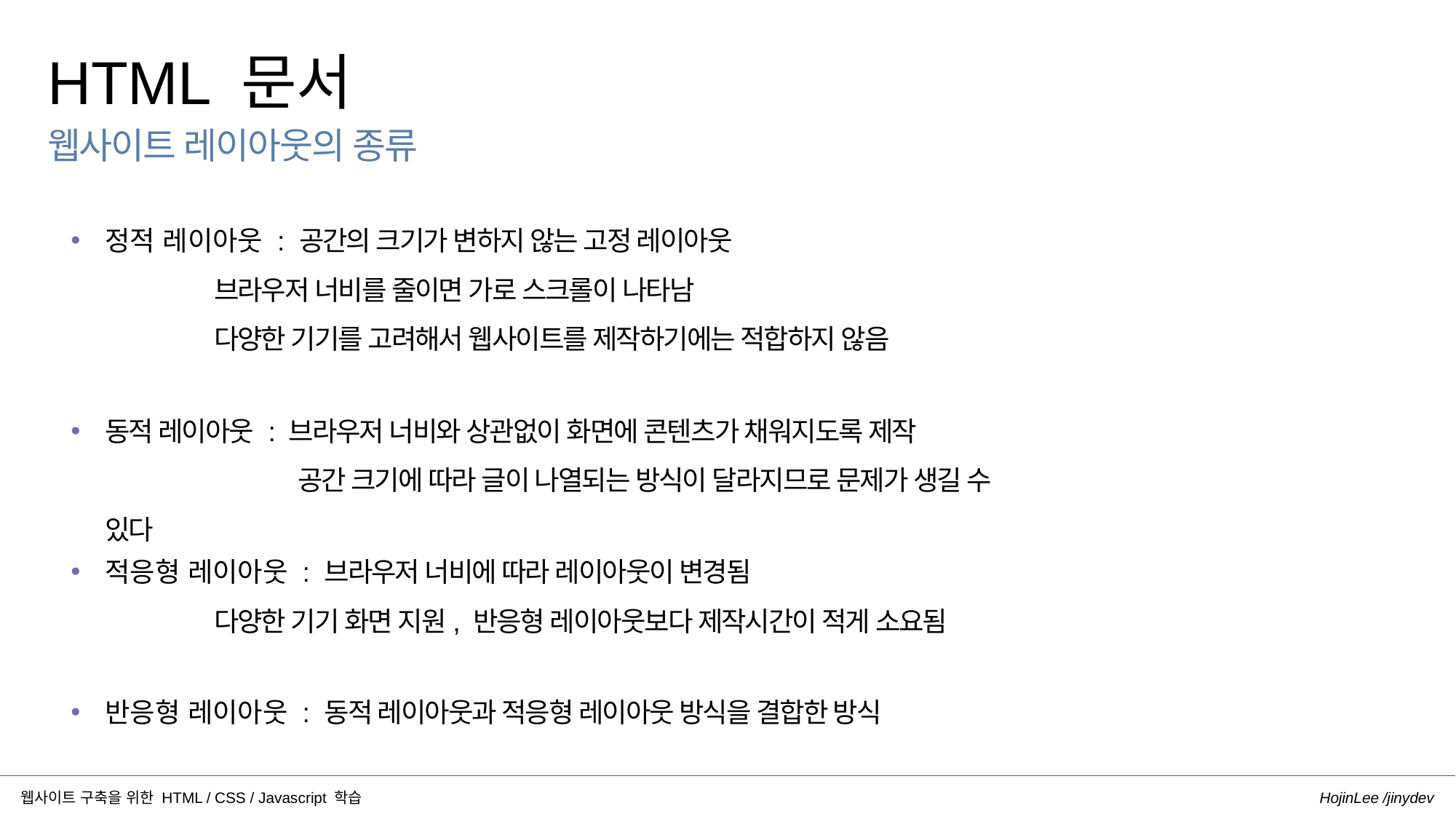

HTML 문서
웹사이트 레이아웃의 종류
정적 레이아웃 : 공간의 크기가 변하지 않는 고정 레이아웃
	브라우저 너비를 줄이면 가로 스크롤이 나타남
	다양한 기기를 고려해서 웹사이트를 제작하기에는 적합하지 않음
동적 레이아웃 : 브라우저 너비와 상관없이 화면에 콘텐츠가 채워지도록 제작
	공간 크기에 따라 글이 나열되는 방식이 달라지므로 문제가 생길 수 있다
적응형 레이아웃 : 브라우저 너비에 따라 레이아웃이 변경됨
	다양한 기기 화면 지원, 반응형 레이아웃보다 제작시간이 적게 소요됨
반응형 레이아웃 : 동적 레이아웃과 적응형 레이아웃 방식을 결합한 방식
HojinLee /jinydev
웹사이트 구축을 위한 HTML / CSS / Javascript 학습